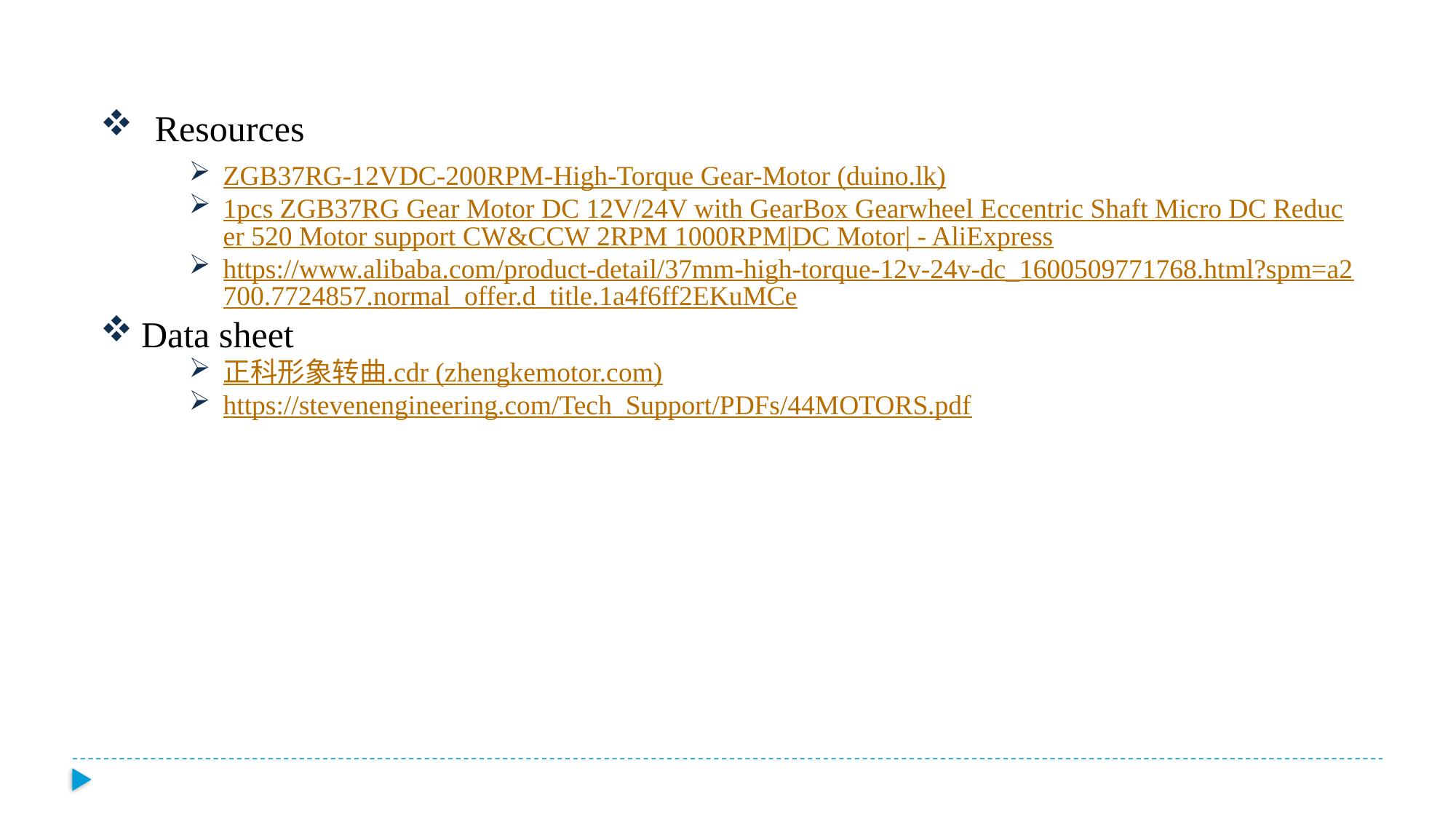

Resources
ZGB37RG-12VDC-200RPM-High-Torque Gear-Motor (duino.lk)
1pcs ZGB37RG Gear Motor DC 12V/24V with GearBox Gearwheel Eccentric Shaft Micro DC Reducer 520 Motor support CW&CCW 2RPM 1000RPM|DC Motor| - AliExpress
https://www.alibaba.com/product-detail/37mm-high-torque-12v-24v-dc_1600509771768.html?spm=a2700.7724857.normal_offer.d_title.1a4f6ff2EKuMCe
Data sheet
正科形象转曲.cdr (zhengkemotor.com)
https://stevenengineering.com/Tech_Support/PDFs/44MOTORS.pdf
22